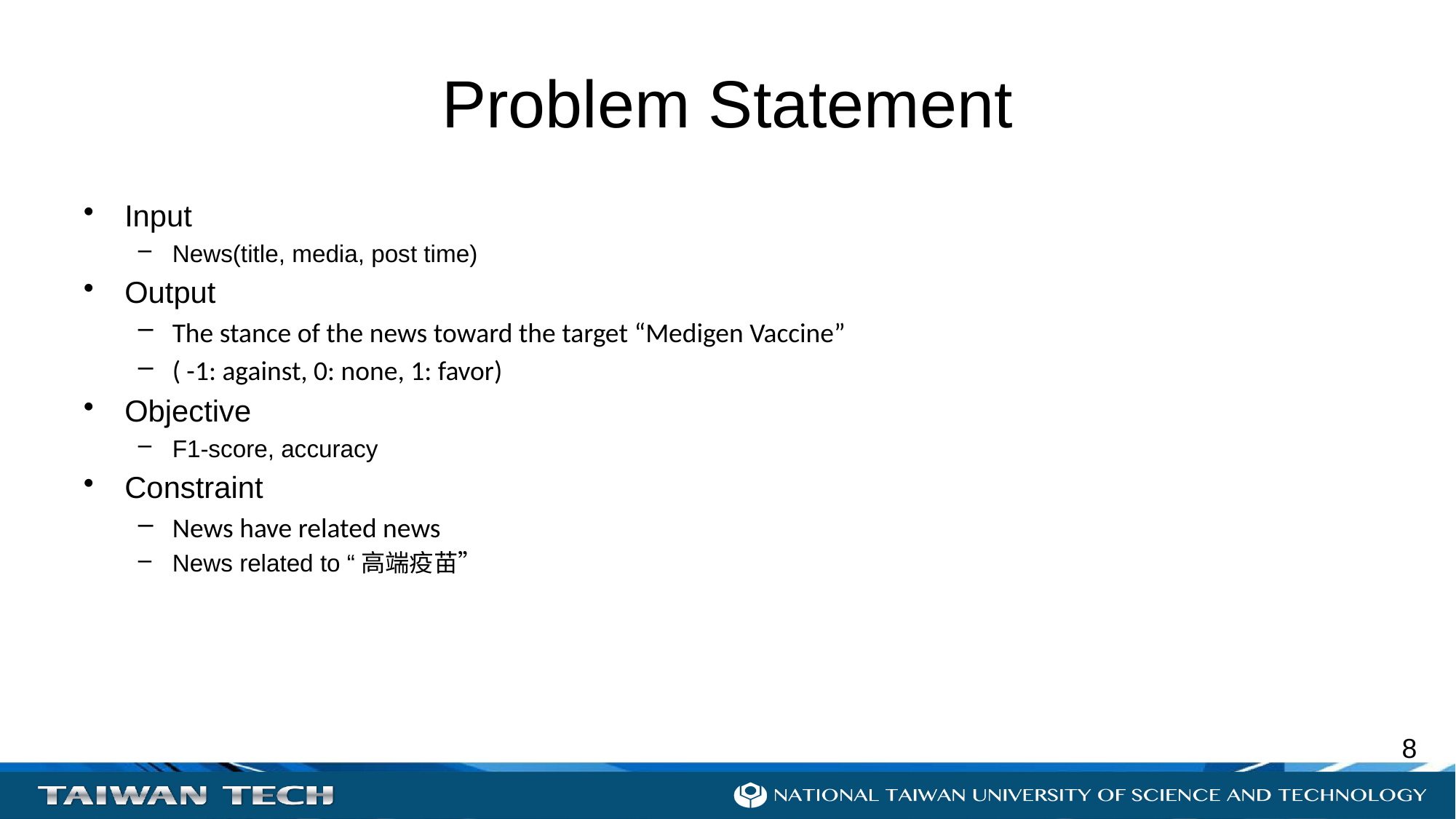

# Problem Statement
Input
News(title, media, post time)
Output
The stance of the news toward the target “Medigen Vaccine”
( -1: against, 0: none, 1: favor)
Objective
F1-score, accuracy
Constraint
News have related news
News related to “高端疫苗”
8